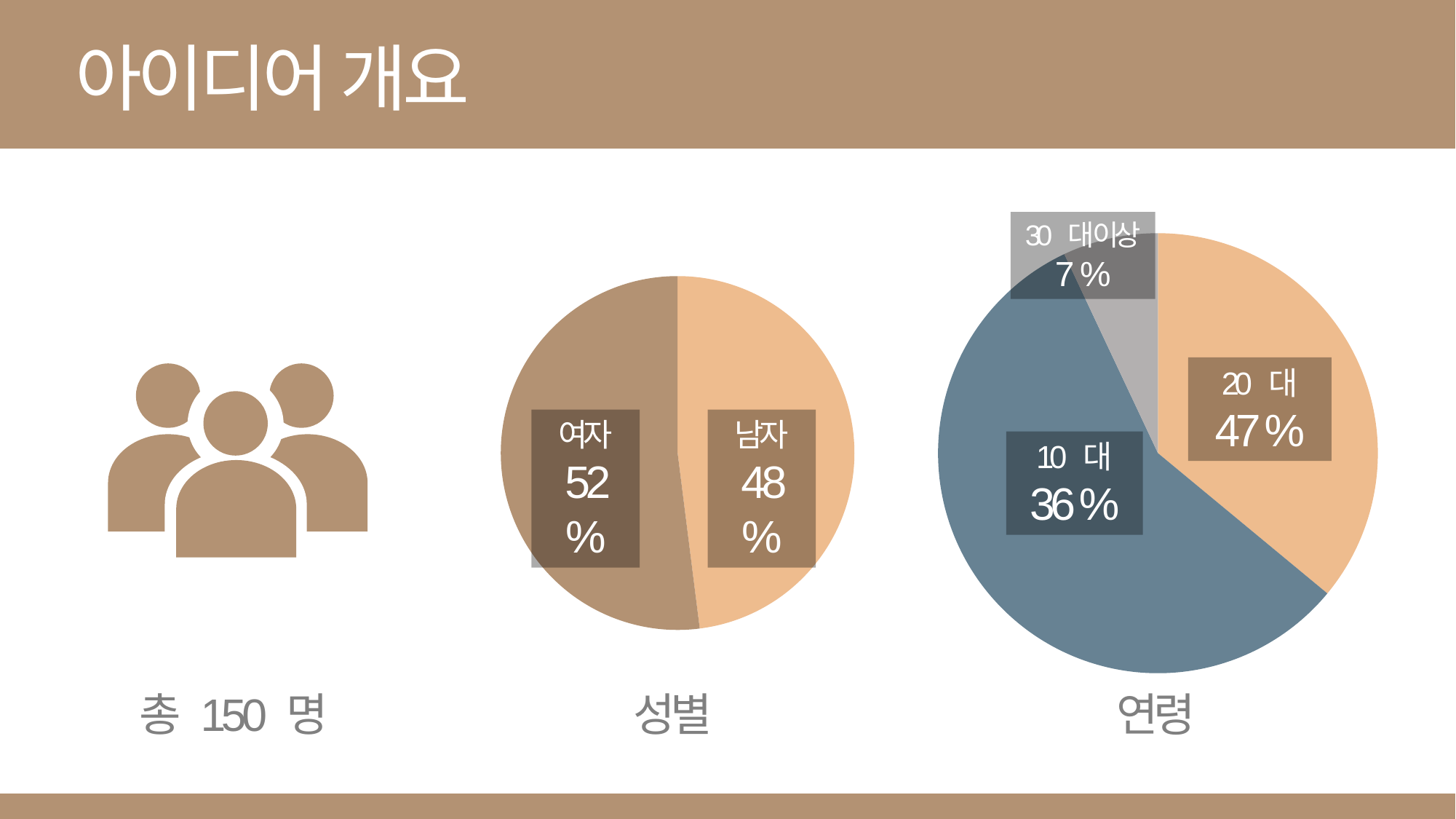

아이디어 개요

### Chart

| Category | 판매 |
|---|---|
| 10 대 | 36.0 |
| 20 대 | 57.0 |
| 30대 이상 | 7.0 |
| None | None |
30 대 이상
7  %

### Chart

| Category |  |
|---|---|
| 남자 | 72.0 |
| 여자 | 78.0 |
| None | None |
| None | None |
20 대
47 %

여자
52 %
남자
48 %

10 대
36 %

총 150 명
성별
연령